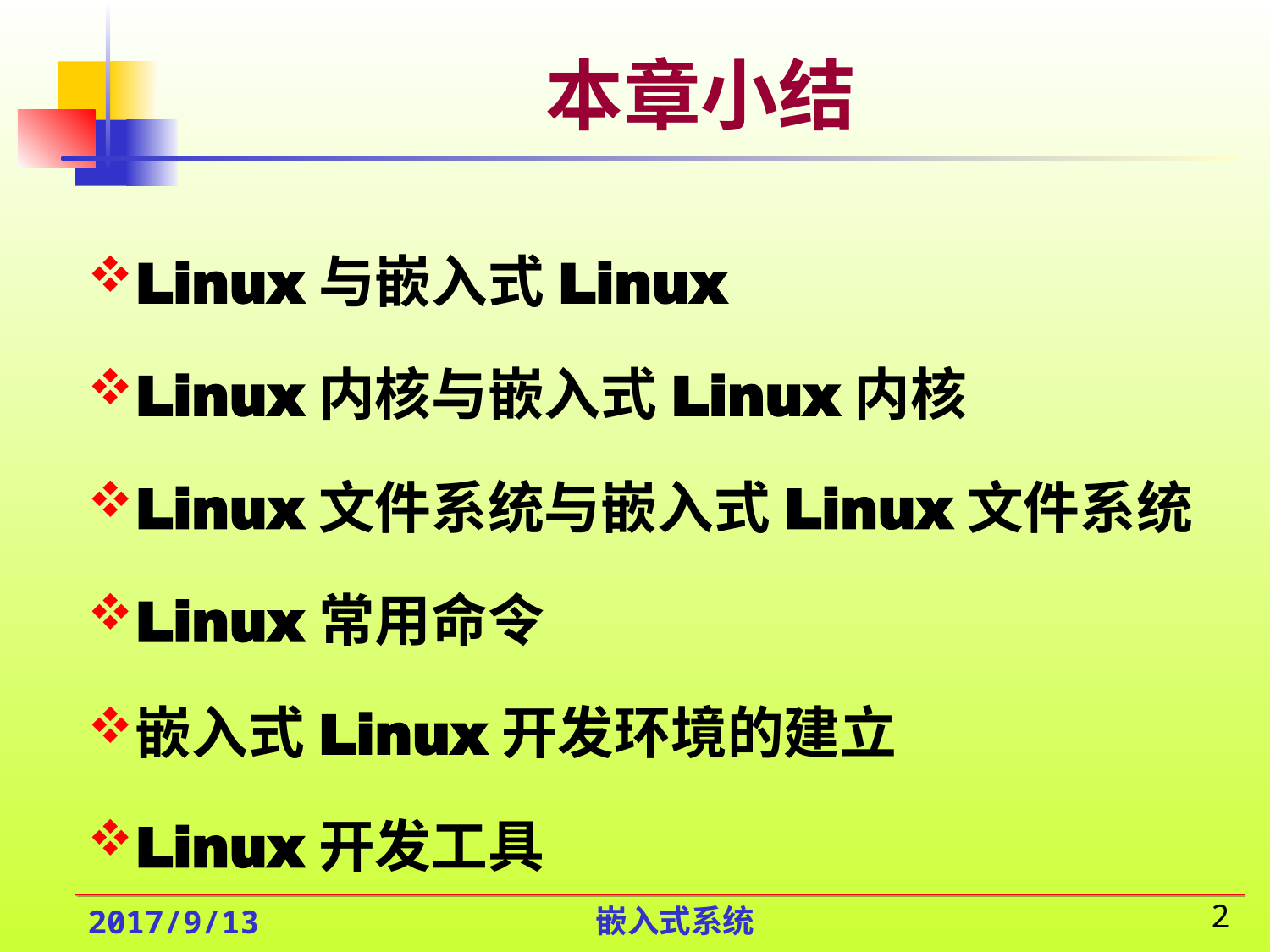

# 本章小结
Linux与嵌入式Linux
Linux内核与嵌入式Linux内核
Linux文件系统与嵌入式Linux文件系统
Linux常用命令
嵌入式Linux开发环境的建立
Linux开发工具

嵌入式系统
2
2017/9/13